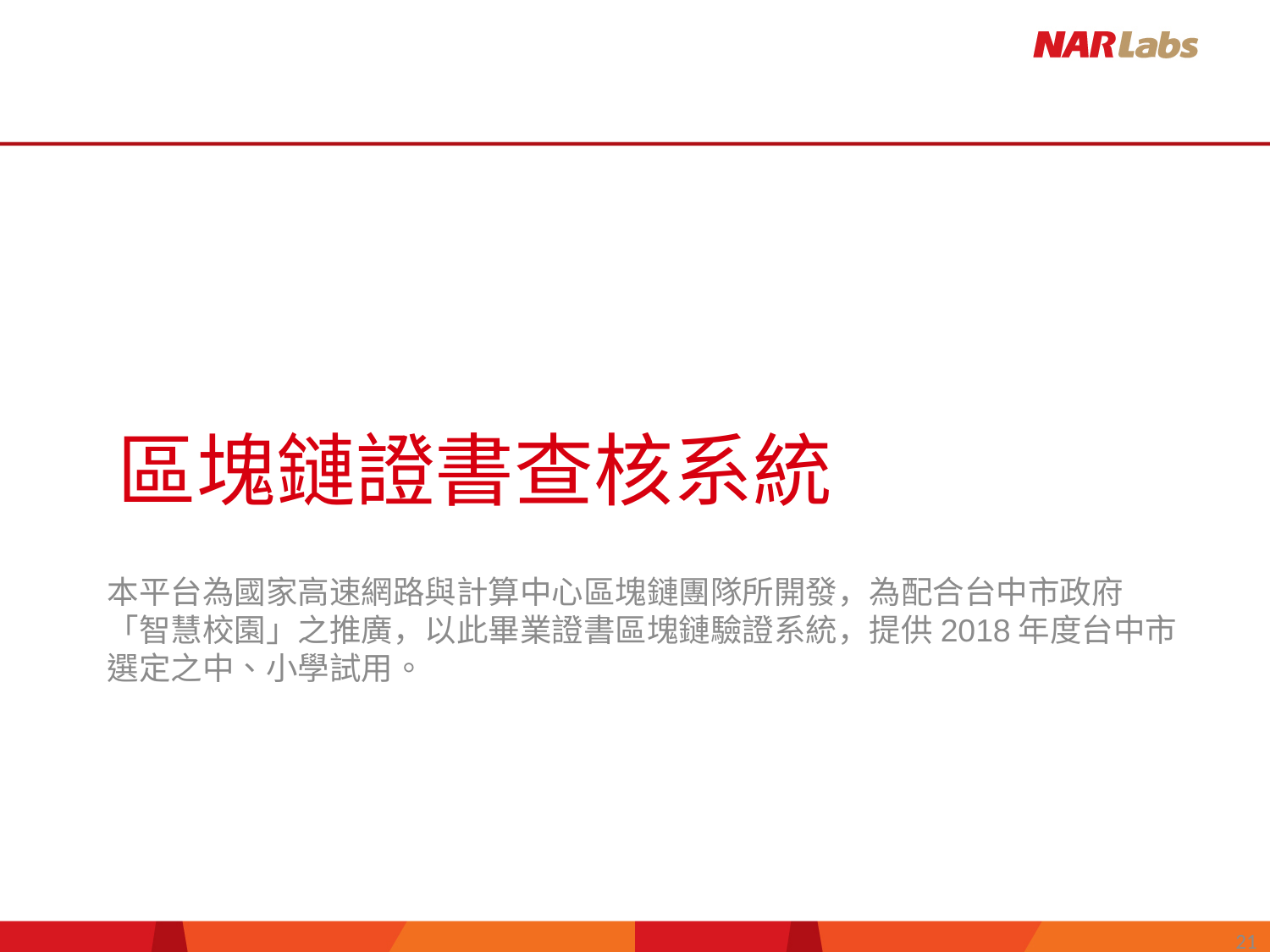

區塊鏈證書查核系統
本平台為國家高速網路與計算中心區塊鏈團隊所開發，為配合台中市政府「智慧校園」之推廣，以此畢業證書區塊鏈驗證系統，提供2018年度台中市選定之中、小學試用。
21